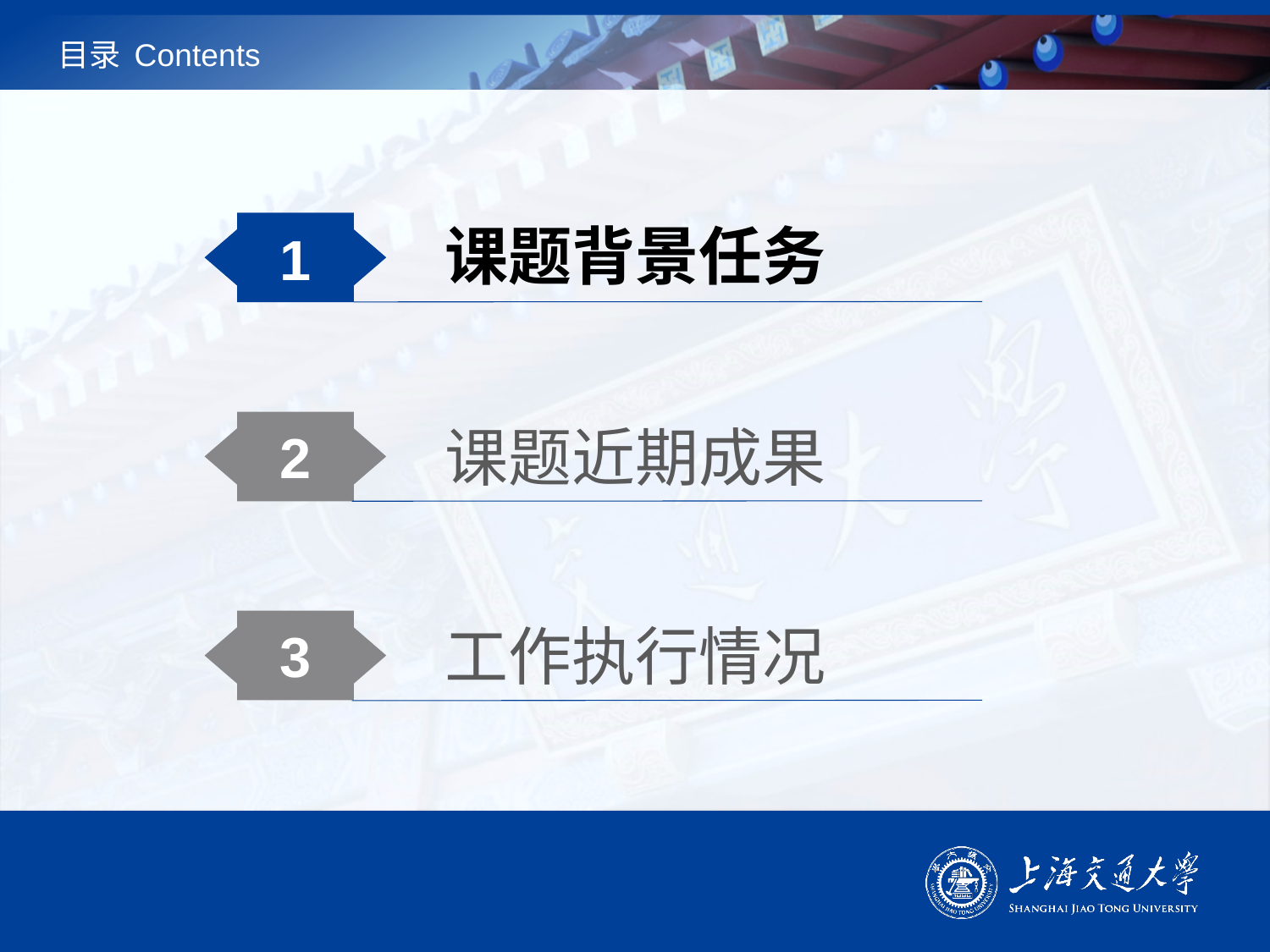

# 目录 Contents
1

课题背景任务
2

课题近期成果
3

工作执行情况